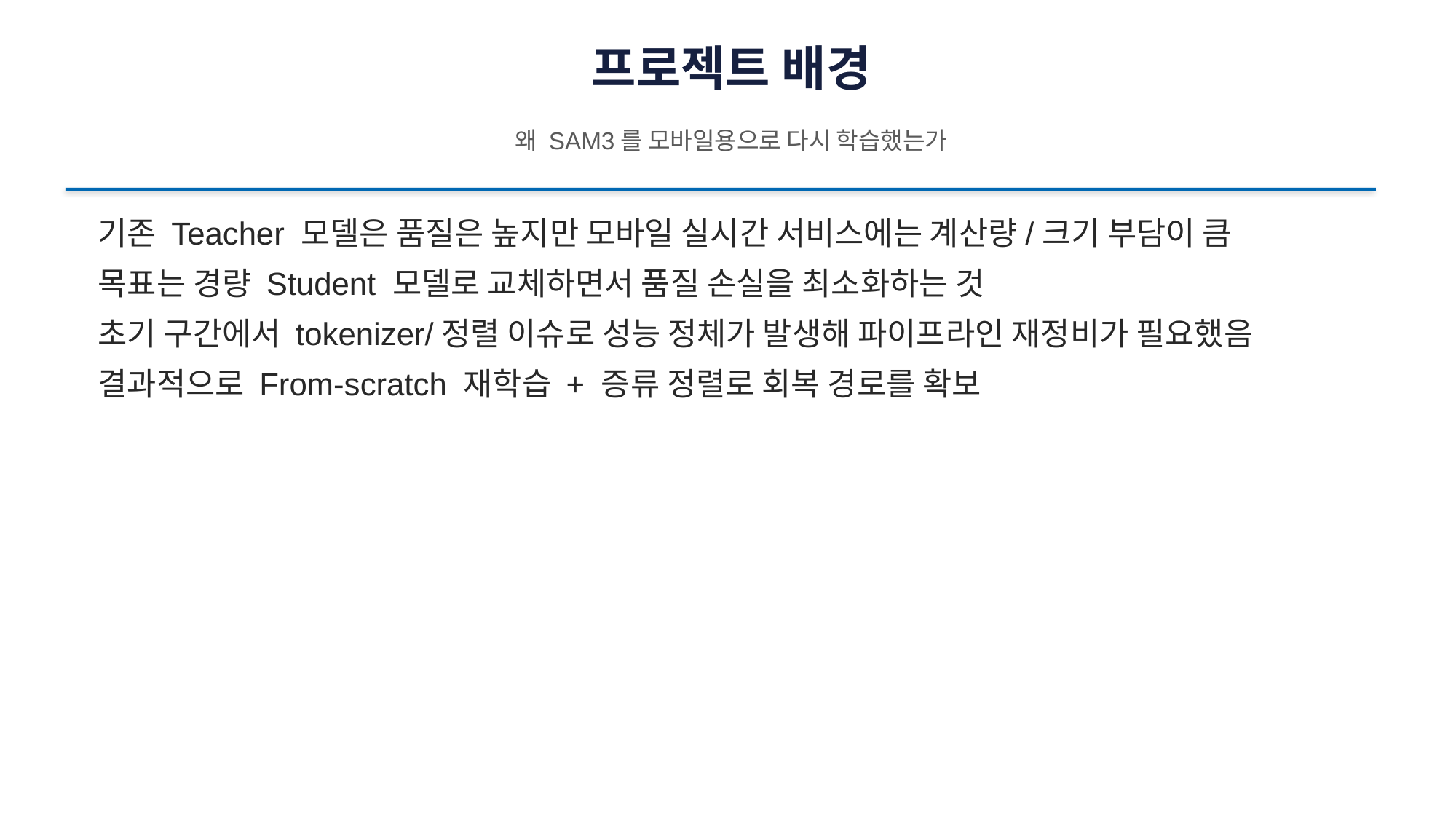

프로젝트 배경
왜 SAM3를 모바일용으로 다시 학습했는가

기존 Teacher 모델은 품질은 높지만 모바일 실시간 서비스에는 계산량/크기 부담이 큼
목표는 경량 Student 모델로 교체하면서 품질 손실을 최소화하는 것
초기 구간에서 tokenizer/정렬 이슈로 성능 정체가 발생해 파이프라인 재정비가 필요했음
결과적으로 From-scratch 재학습 + 증류 정렬로 회복 경로를 확보